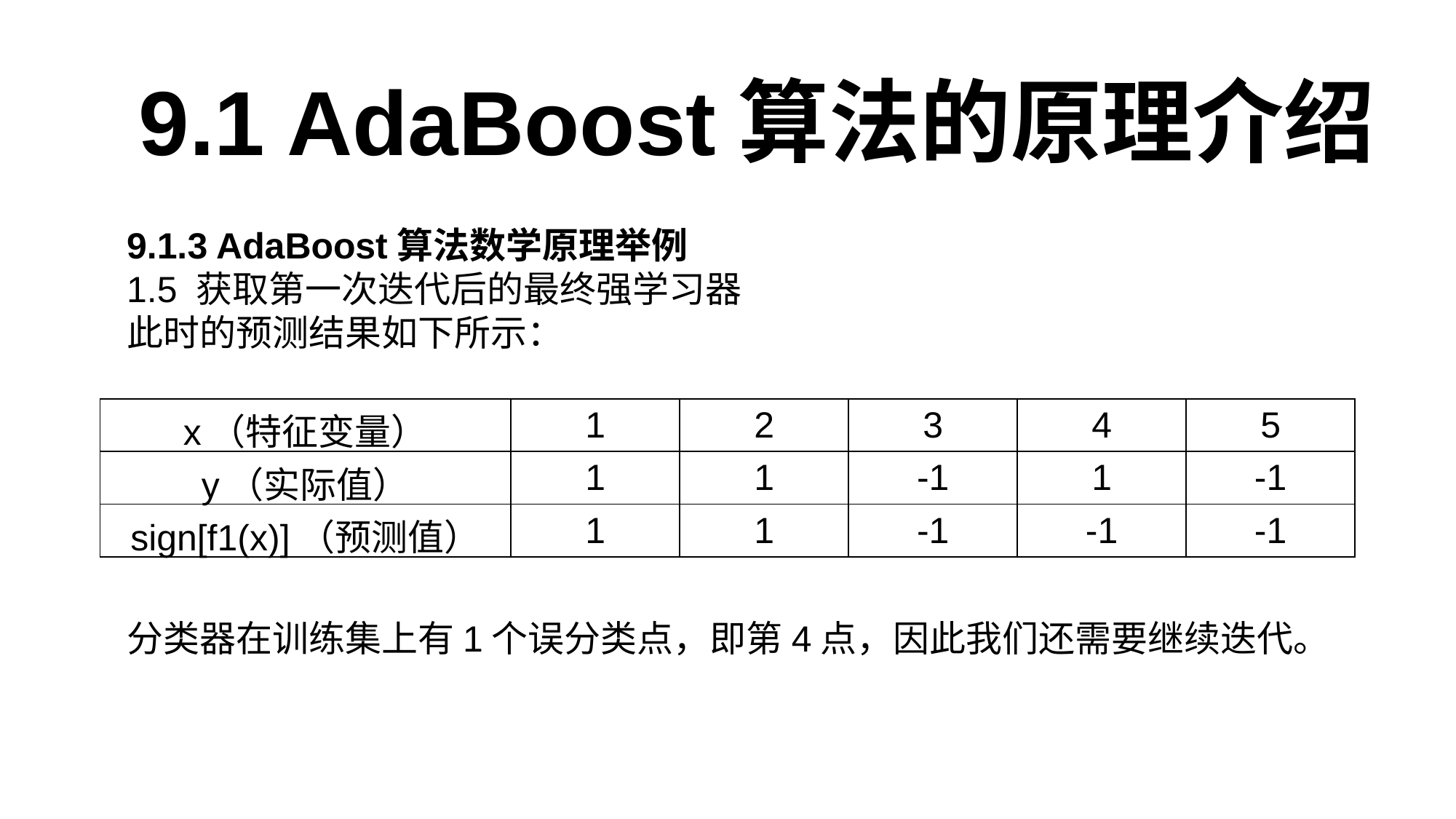

9.1 AdaBoost算法的原理介绍
9.1.3 AdaBoost算法数学原理举例
1.5 获取第一次迭代后的最终强学习器
此时的预测结果如下所示：

分类器在训练集上有1个误分类点，即第4点，因此我们还需要继续迭代。
| x（特征变量） | 1 | 2 | 3 | 4 | 5 |
| --- | --- | --- | --- | --- | --- |
| y（实际值） | 1 | 1 | -1 | 1 | -1 |
| sign[f1(x)]（预测值） | 1 | 1 | -1 | -1 | -1 |